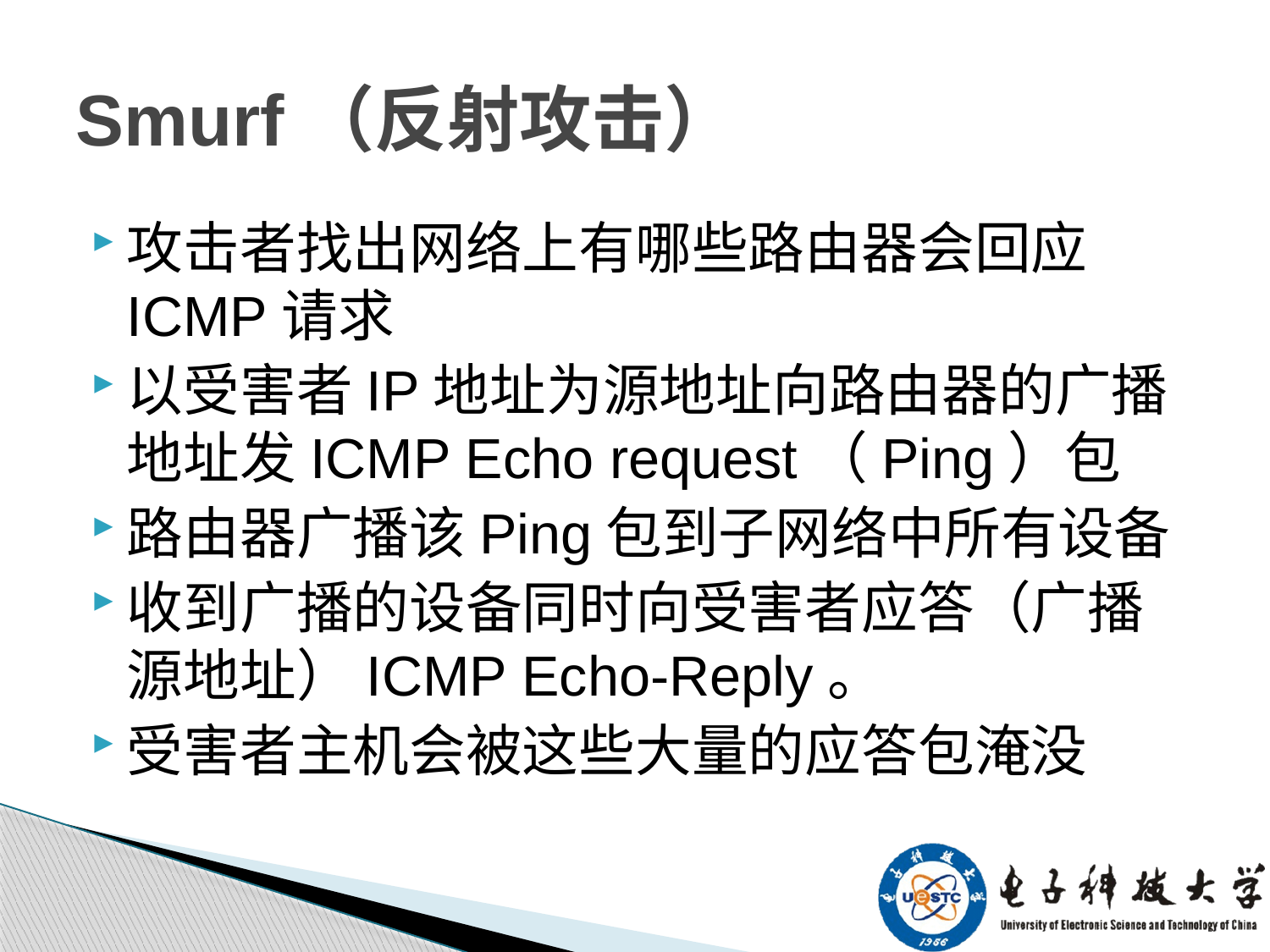

# Smurf（反射攻击）
攻击者找出网络上有哪些路由器会回应ICMP请求
以受害者IP地址为源地址向路由器的广播地址发ICMP Echo request（Ping）包
路由器广播该Ping包到子网络中所有设备
收到广播的设备同时向受害者应答（广播源地址）ICMP Echo-Reply。
受害者主机会被这些大量的应答包淹没
150